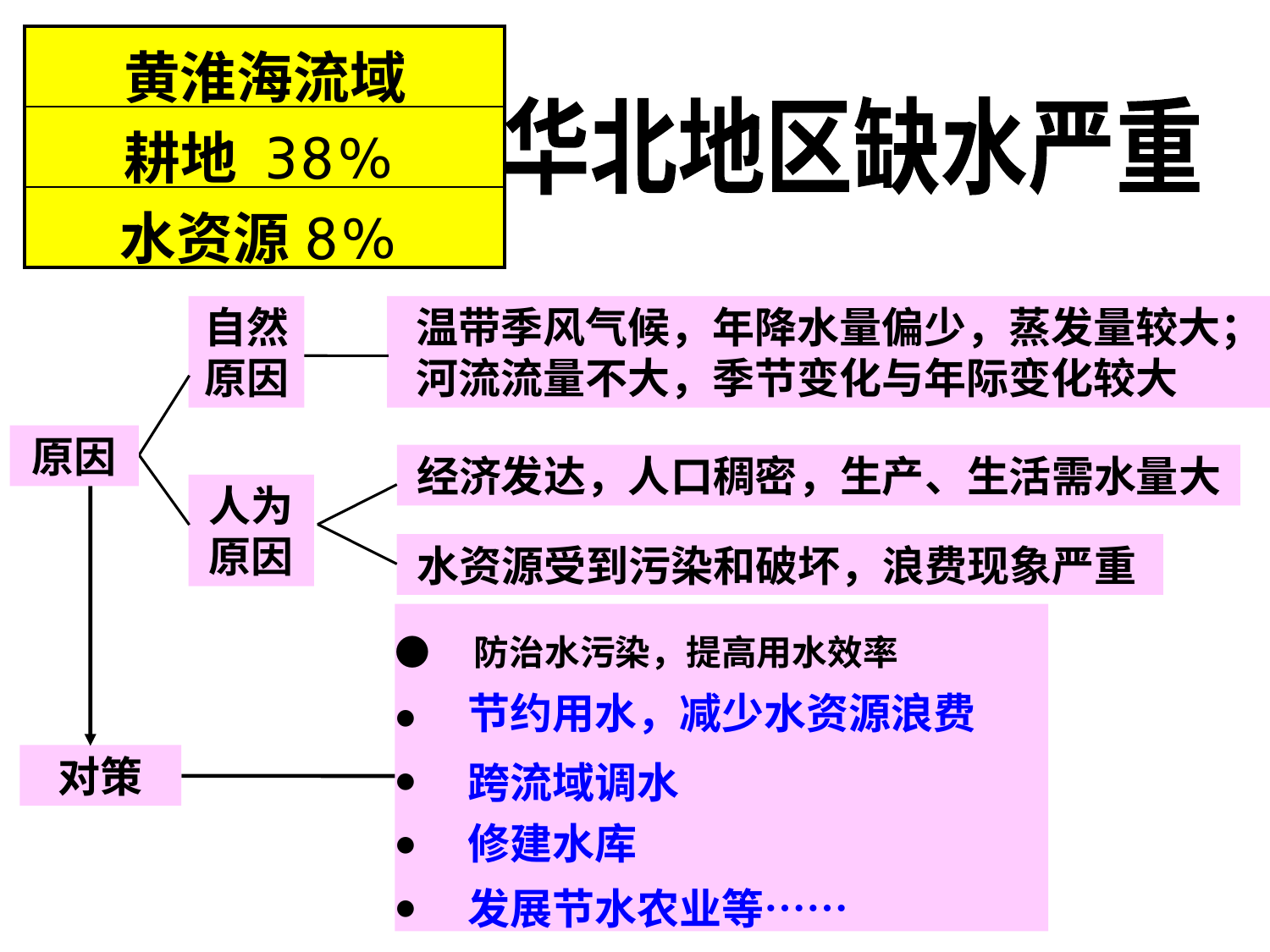

| 黄淮海流域 |
| --- |
| 耕地 38% |
| 水资源8% |
华北地区缺水严重
自然原因

人为原因
  温带季风气候，年降水量偏少，蒸发量较大；
  河流流量不大，季节变化与年际变化较大

原因

对策
 经济发达，人口稠密，生产、生活需水量大

 水资源受到污染和破坏，浪费现象严重
●　防治水污染，提高用水效率
●
●
●
●
节约用水，减少水资源浪费
跨流域调水
修建水库
发展节水农业等……